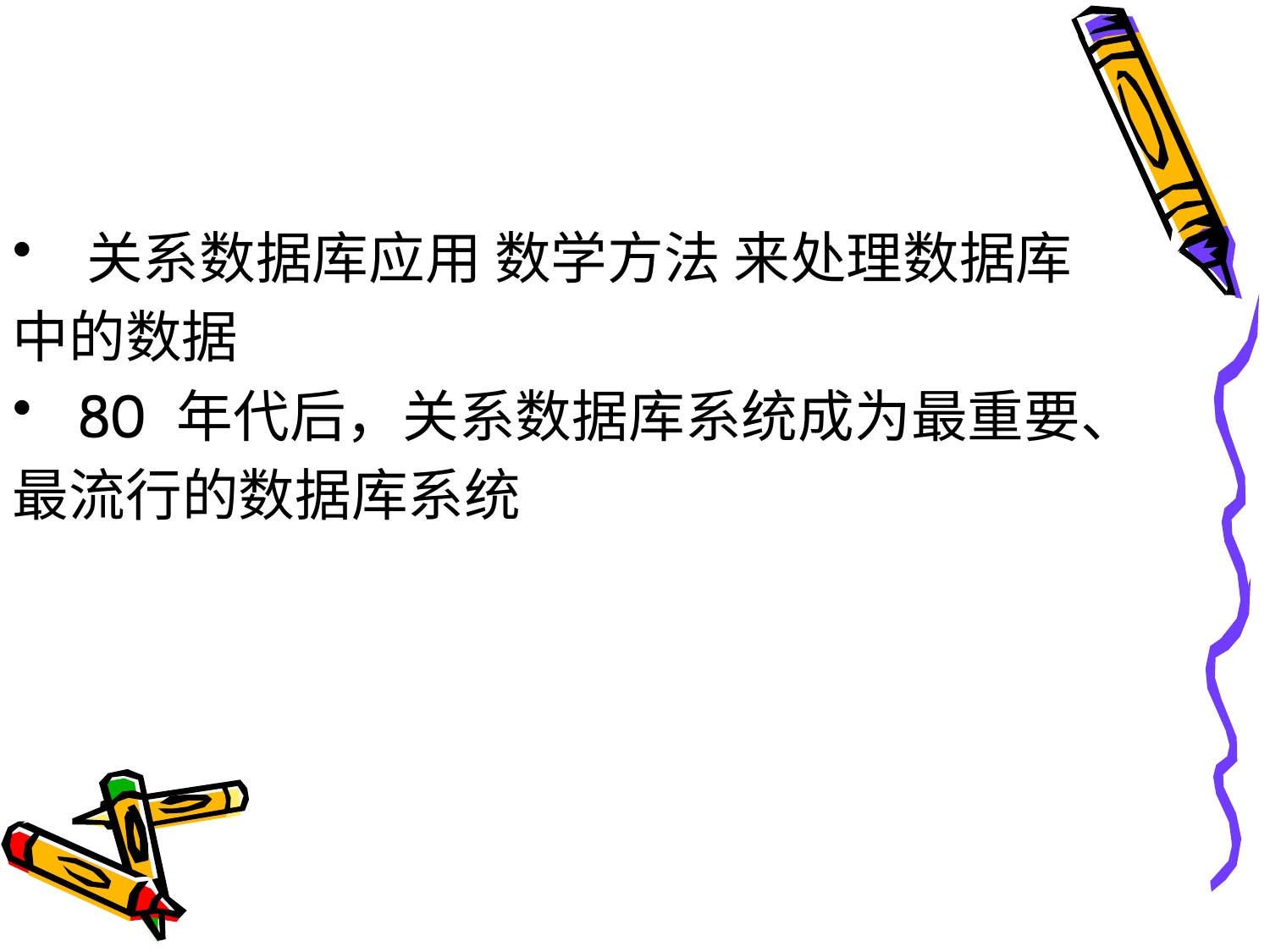

#
 关系数据库应用 数学方法 来处理数据库
中的数据
 80 年代后，关系数据库系统成为最重要、
最流行的数据库系统